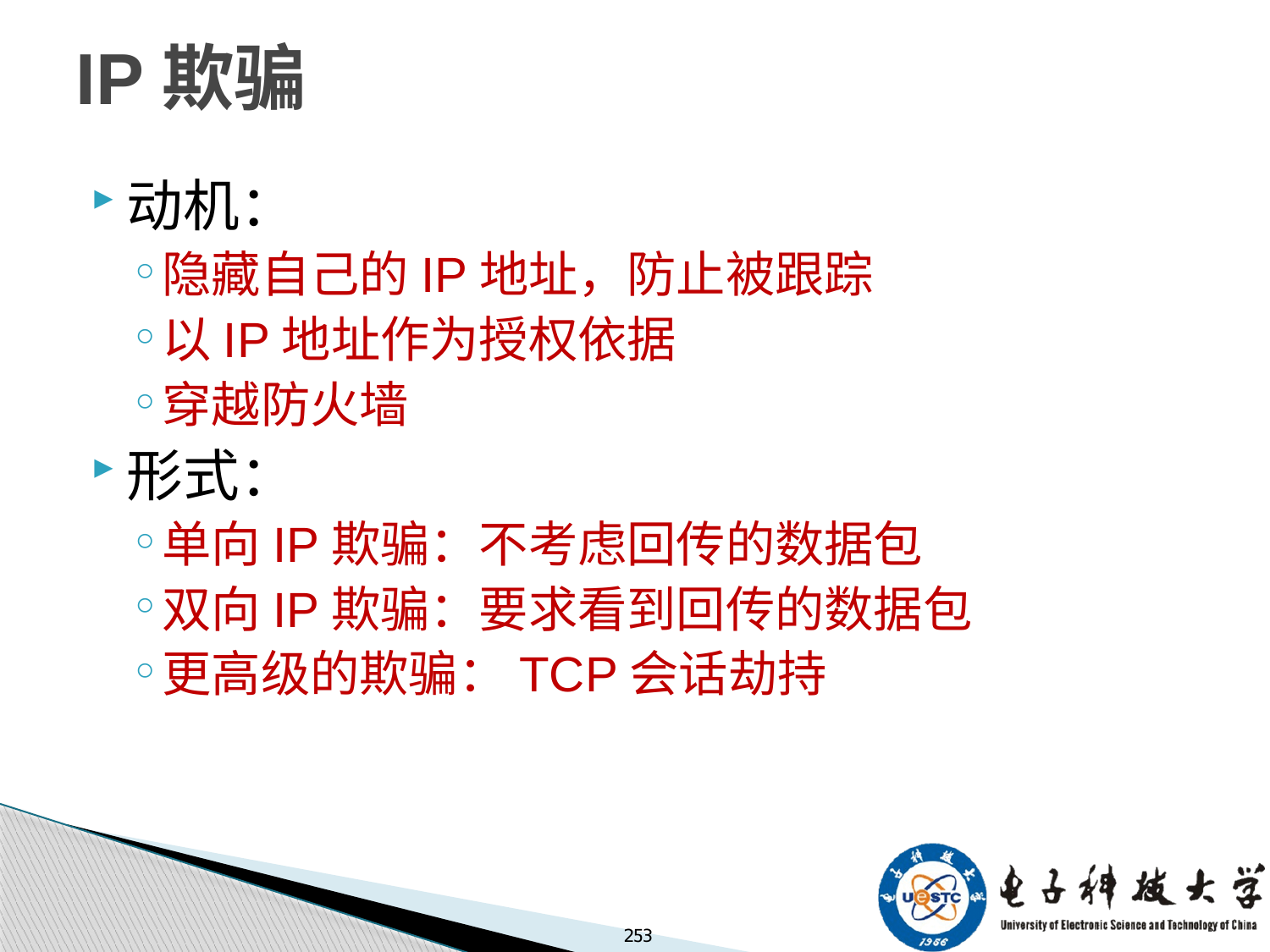

# IP欺骗
动机：
隐藏自己的IP地址，防止被跟踪
以IP地址作为授权依据
穿越防火墙
形式：
单向IP欺骗：不考虑回传的数据包
双向IP欺骗：要求看到回传的数据包
更高级的欺骗：TCP会话劫持
253